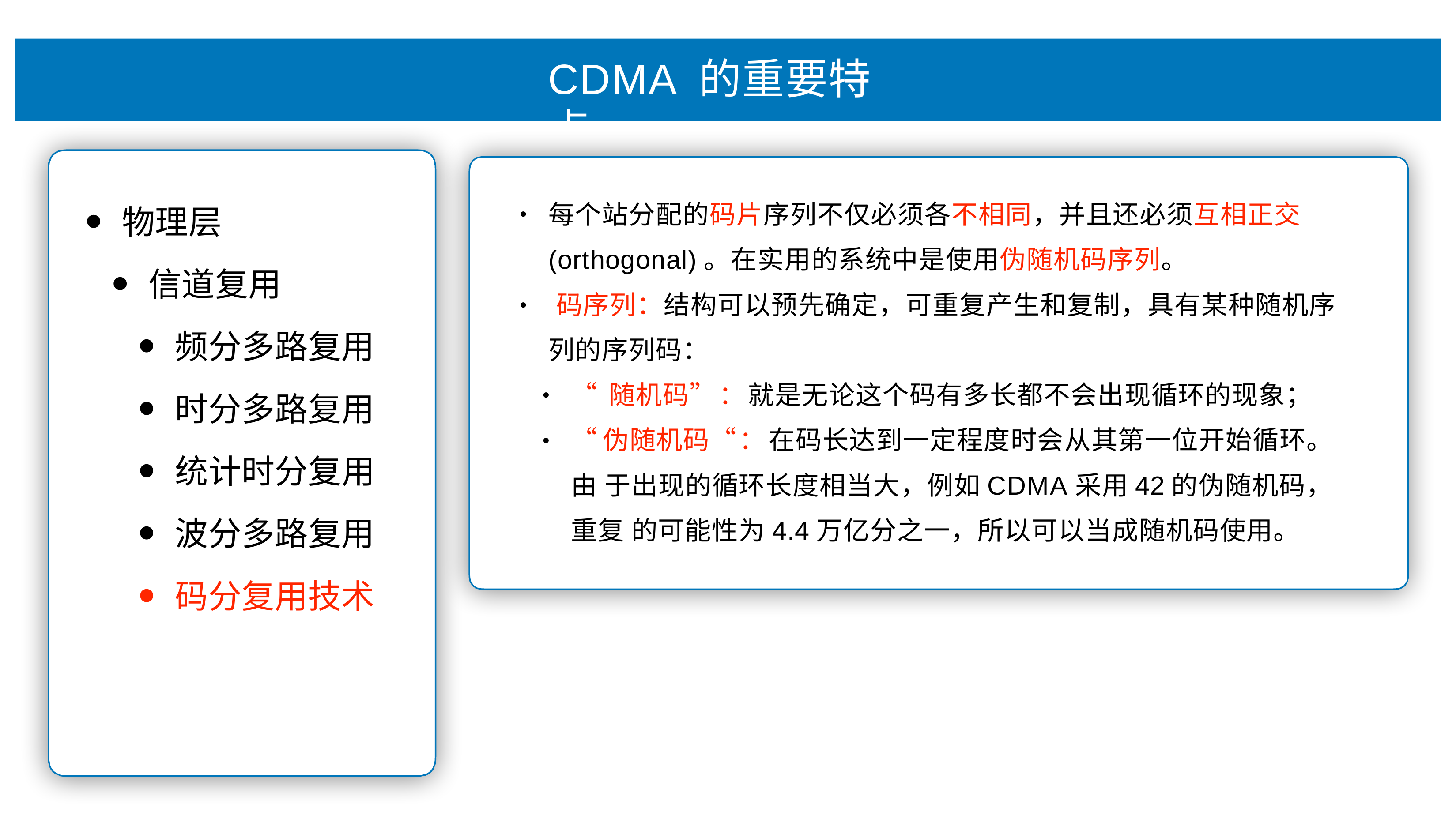

# CDMA 的重要特点

每个站分配的码⽚序列不仅必须各不相同，并且还必须互相正交
(orthogonal)。在实⽤的系统中是使⽤伪随机码序列。
码序列：结构可以预先确定，可重复产⽣和复制，具有某种随机序 列的序列码：
物理层
信道复⽤
频分多路复⽤
时分多路复⽤
统计时分复⽤
波分多路复⽤
码分复⽤技术
•
•
“随机码”：就是⽆论这个码有多⻓都不会出现循环的现象；  “伪随机码“：在码⻓达到⼀定程度时会从其第⼀位开始循环。由 于出现的循环⻓度相当⼤，例如CDMA采⽤42的伪随机码，重复 的可能性为4.4万亿分之⼀，所以可以当成随机码使⽤。
•
•